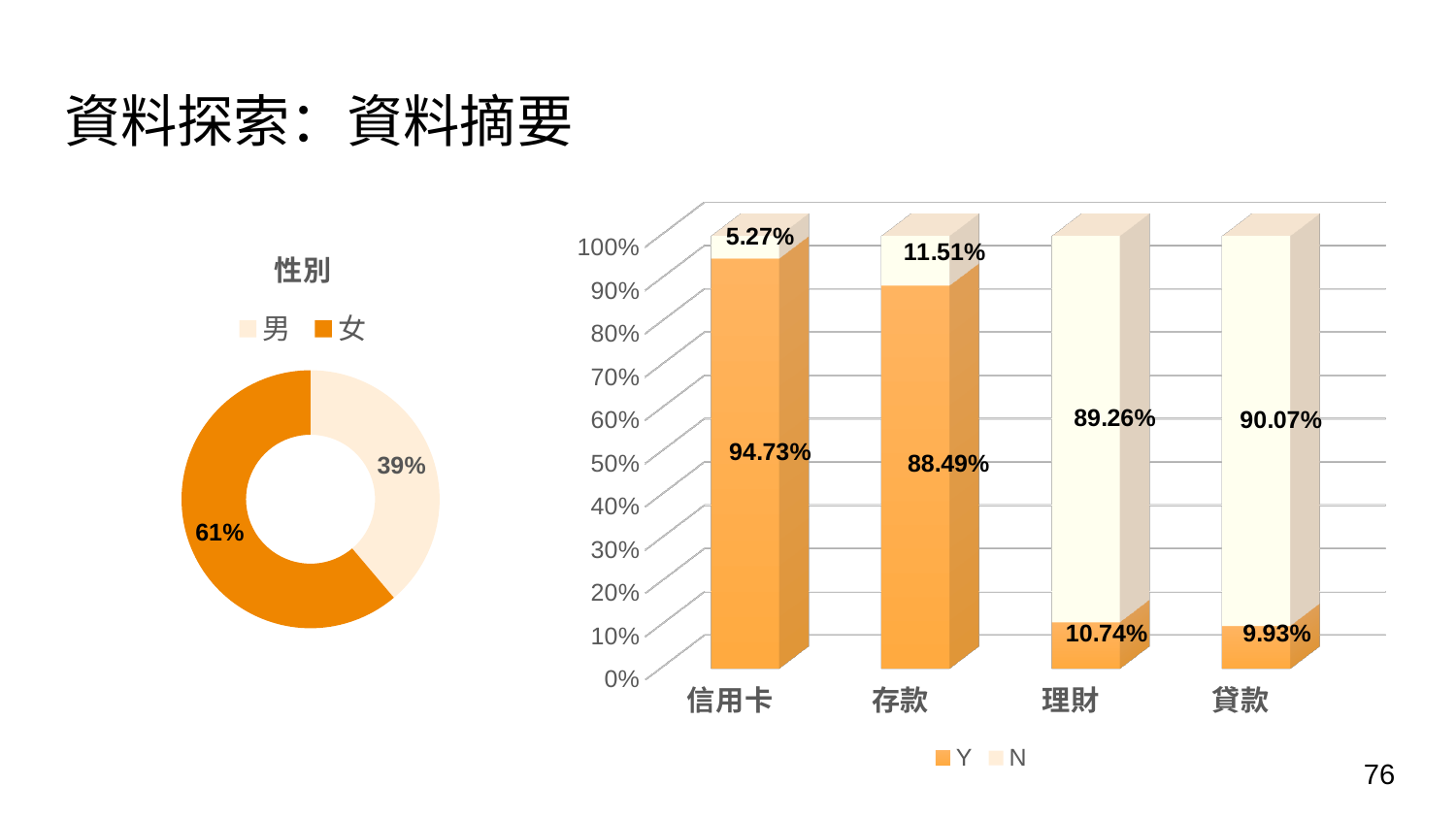

# 資料探索：資料摘要

[unsupported chart]

### Chart:

| Category | 性別 |
|---|---|
| 男 | 0.3883 |
| 女 | 0.6117 |
76